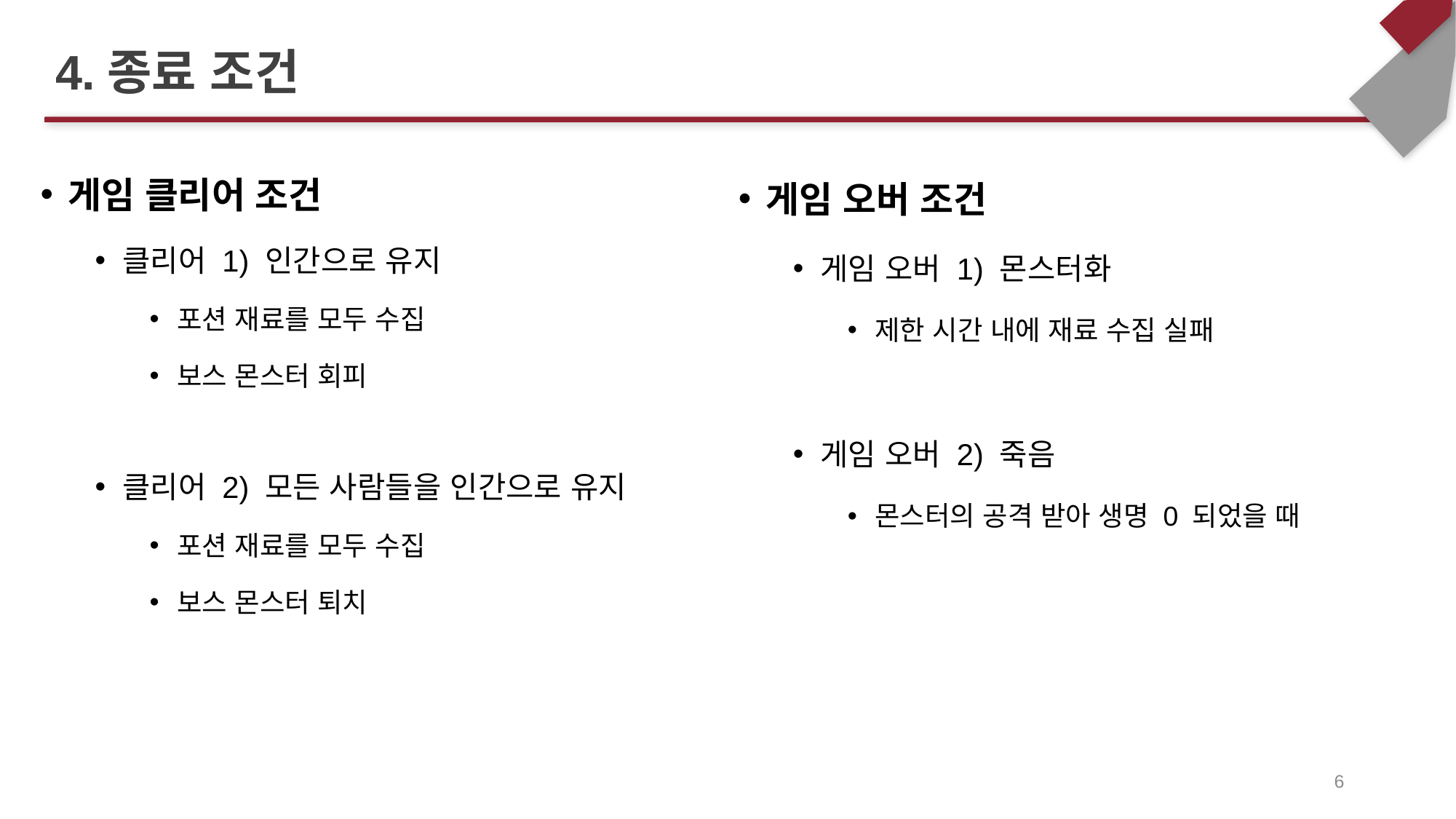

# 4.종료 조건
게임 클리어 조건
클리어 1) 인간으로 유지
포션 재료를 모두 수집
보스 몬스터 회피

클리어 2) 모든 사람들을 인간으로 유지
포션 재료를 모두 수집
보스 몬스터 퇴치
게임 오버 조건
게임 오버 1) 몬스터화
제한 시간 내에 재료 수집 실패

게임 오버 2) 죽음
몬스터의 공격 받아 생명 0 되었을 때
6